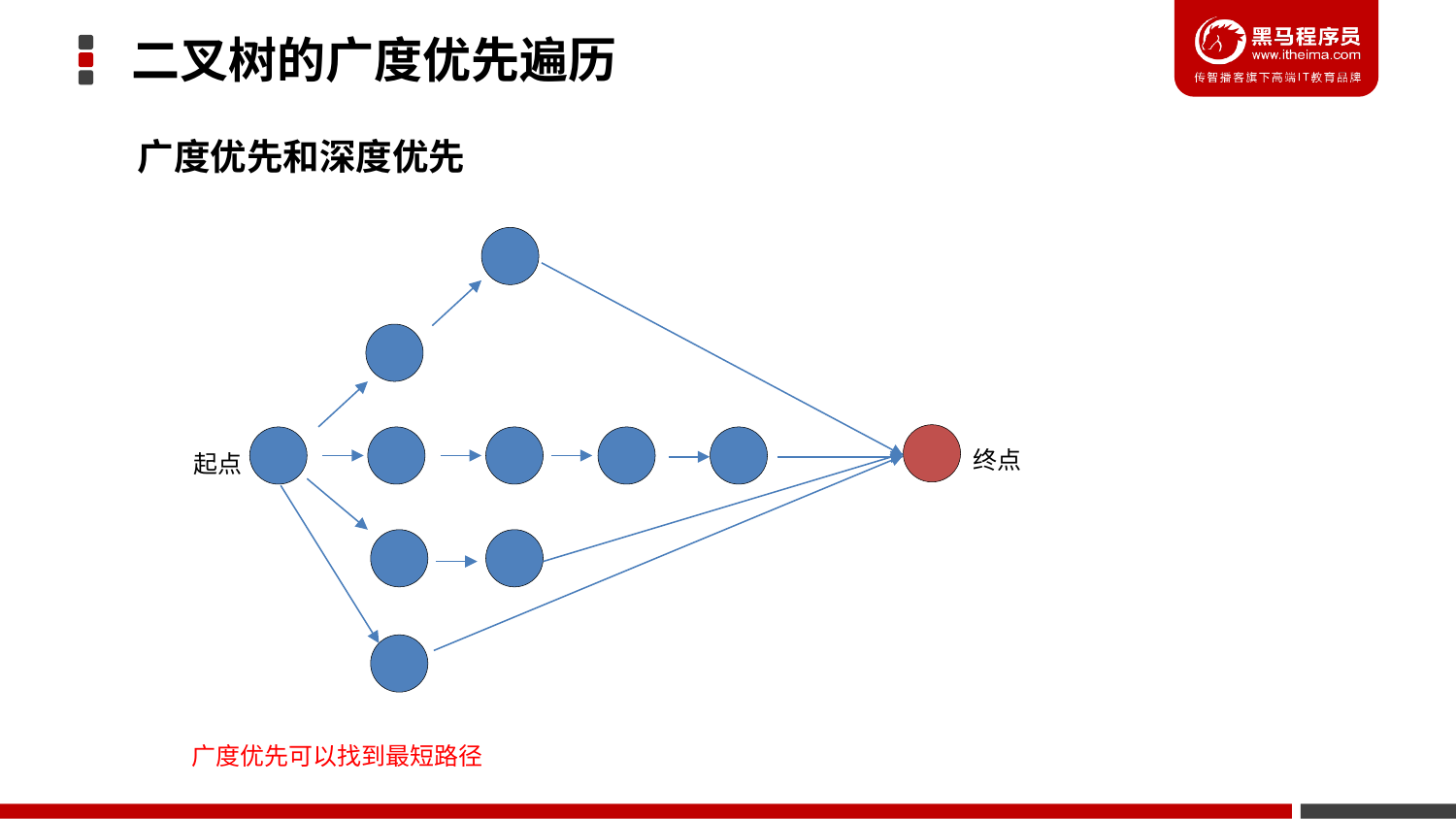

二叉树的广度优先遍历
广度优先和深度优先

终点
起点

广度优先可以找到最短路径